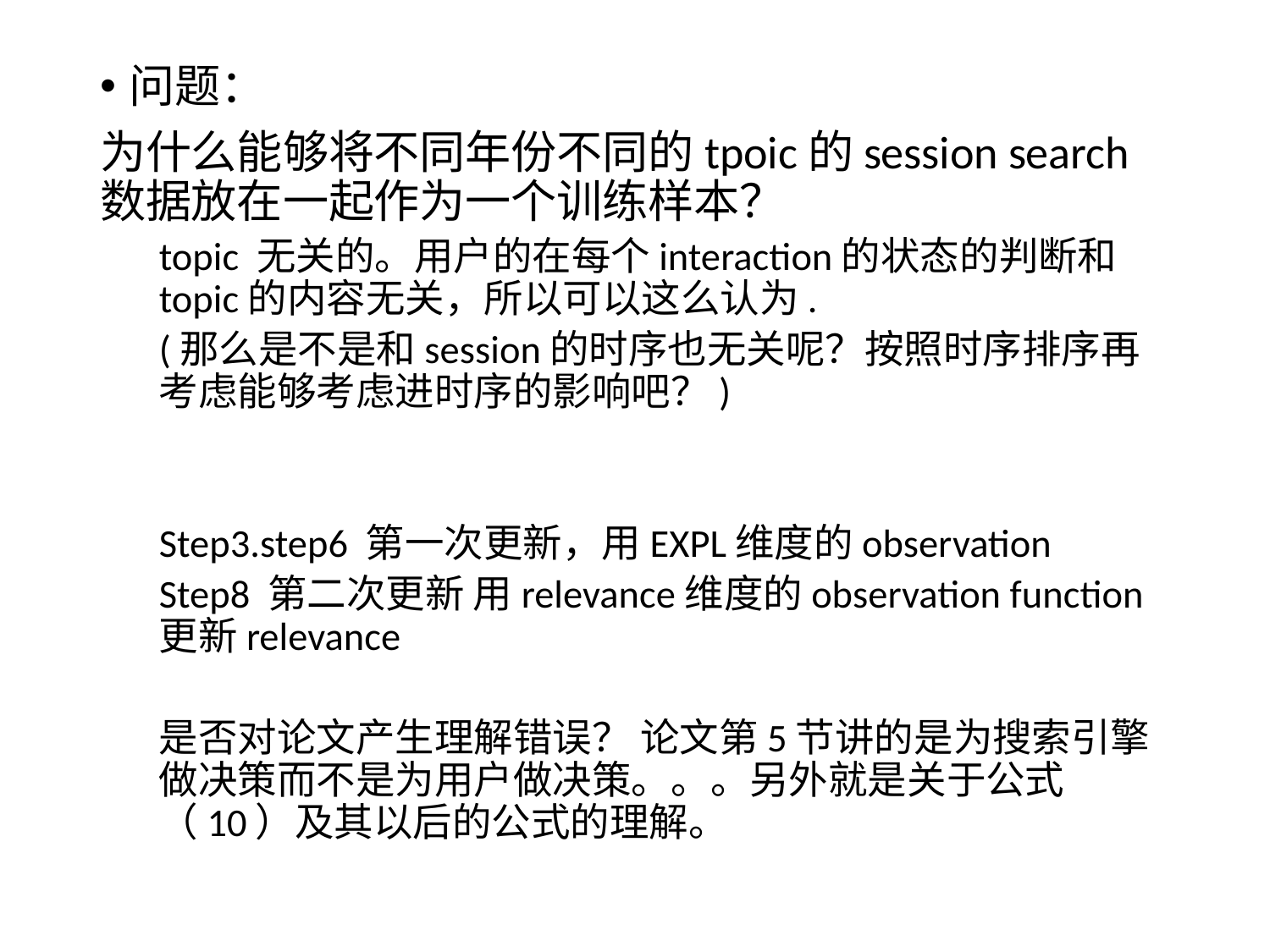

问题：
为什么能够将不同年份不同的tpoic的session search数据放在一起作为一个训练样本？
topic 无关的。用户的在每个interaction的状态的判断和topic的内容无关，所以可以这么认为.
(那么是不是和session的时序也无关呢？按照时序排序再考虑能够考虑进时序的影响吧？)

Step3.step6 第一次更新，用EXPL维度的observation
Step8 第二次更新 用relevance维度的observation function更新relevance

是否对论文产生理解错误？ 论文第5节讲的是为搜索引擎做决策而不是为用户做决策。。。另外就是关于公式（10）及其以后的公式的理解。